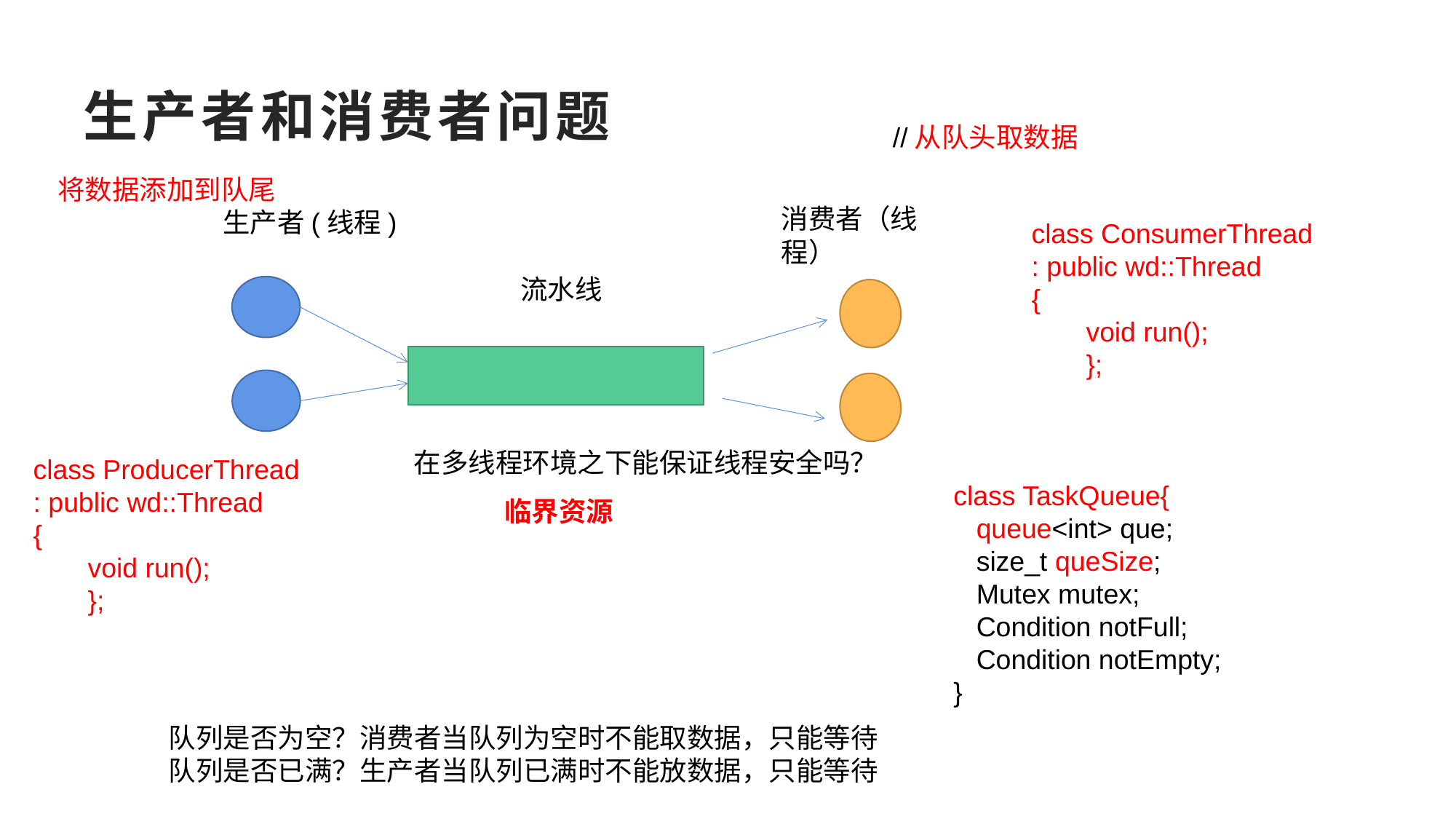

# 生产者和消费者问题
//从队头取数据

将数据添加到队尾
消费者（线程）
生产者(线程)
class ConsumerThread
: public wd::Thread
{
void run();
};
流水线

在多线程环境之下能保证线程安全吗？
class ProducerThread
: public wd::Thread
{
void run();
};
class TaskQueue{
   queue<int> que;
   size_t queSize;
   Mutex mutex;
   Condition notFull;
   Condition notEmpty;
}
临界资源
队列是否为空？消费者当队列为空时不能取数据，只能等待
队列是否已满？生产者当队列已满时不能放数据，只能等待